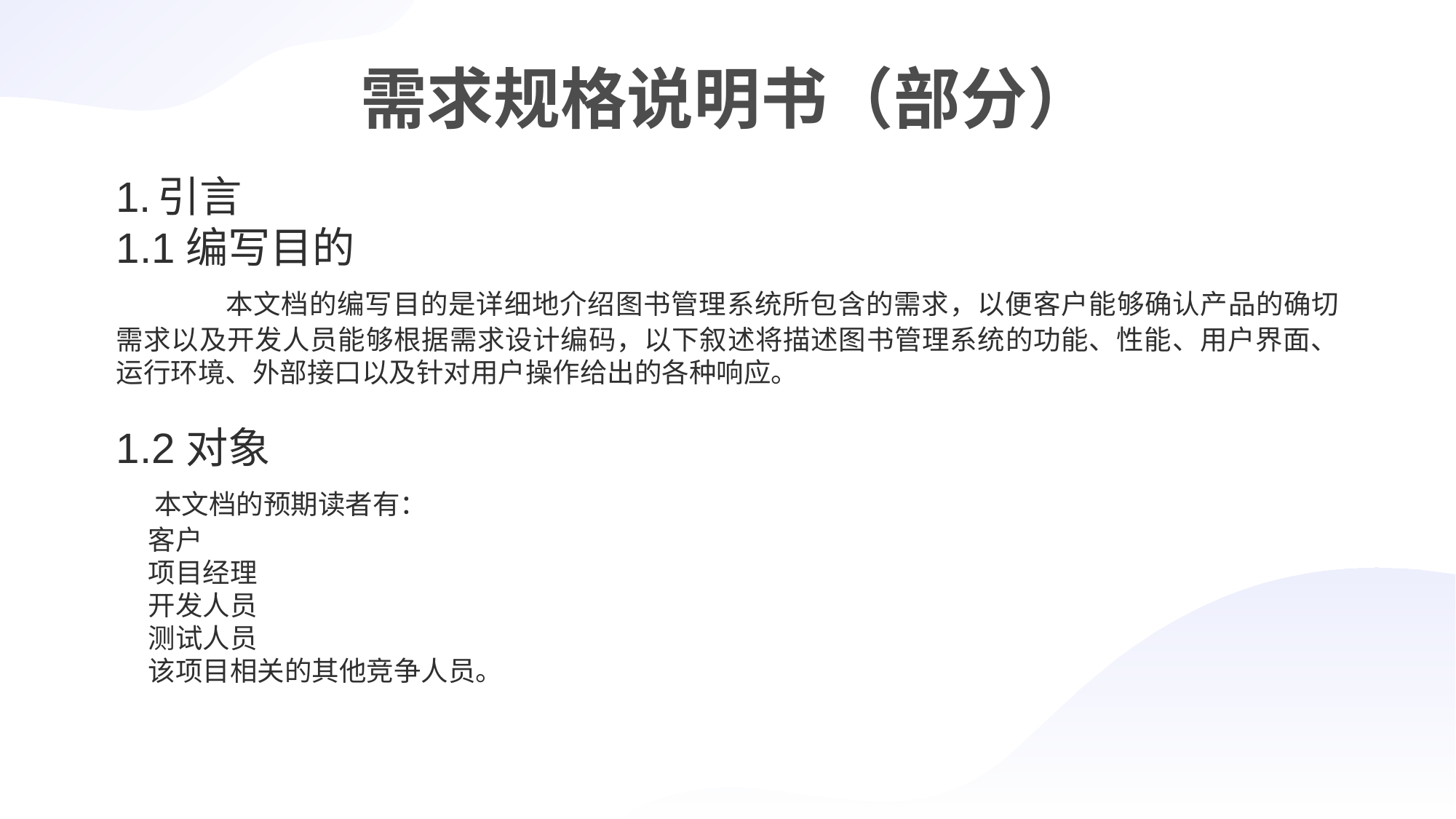

需求规格说明书（部分）

引言
1.1编写目的
	本文档的编写目的是详细地介绍图书管理系统所包含的需求，以便客户能够确认产品的确切需求以及开发人员能够根据需求设计编码，以下叙述将描述图书管理系统的功能、性能、用户界面、运行环境、外部接口以及针对用户操作给出的各种响应。

1.2对象
    本文档的预期读者有：
客户
项目经理
开发人员
测试人员
该项目相关的其他竞争人员。